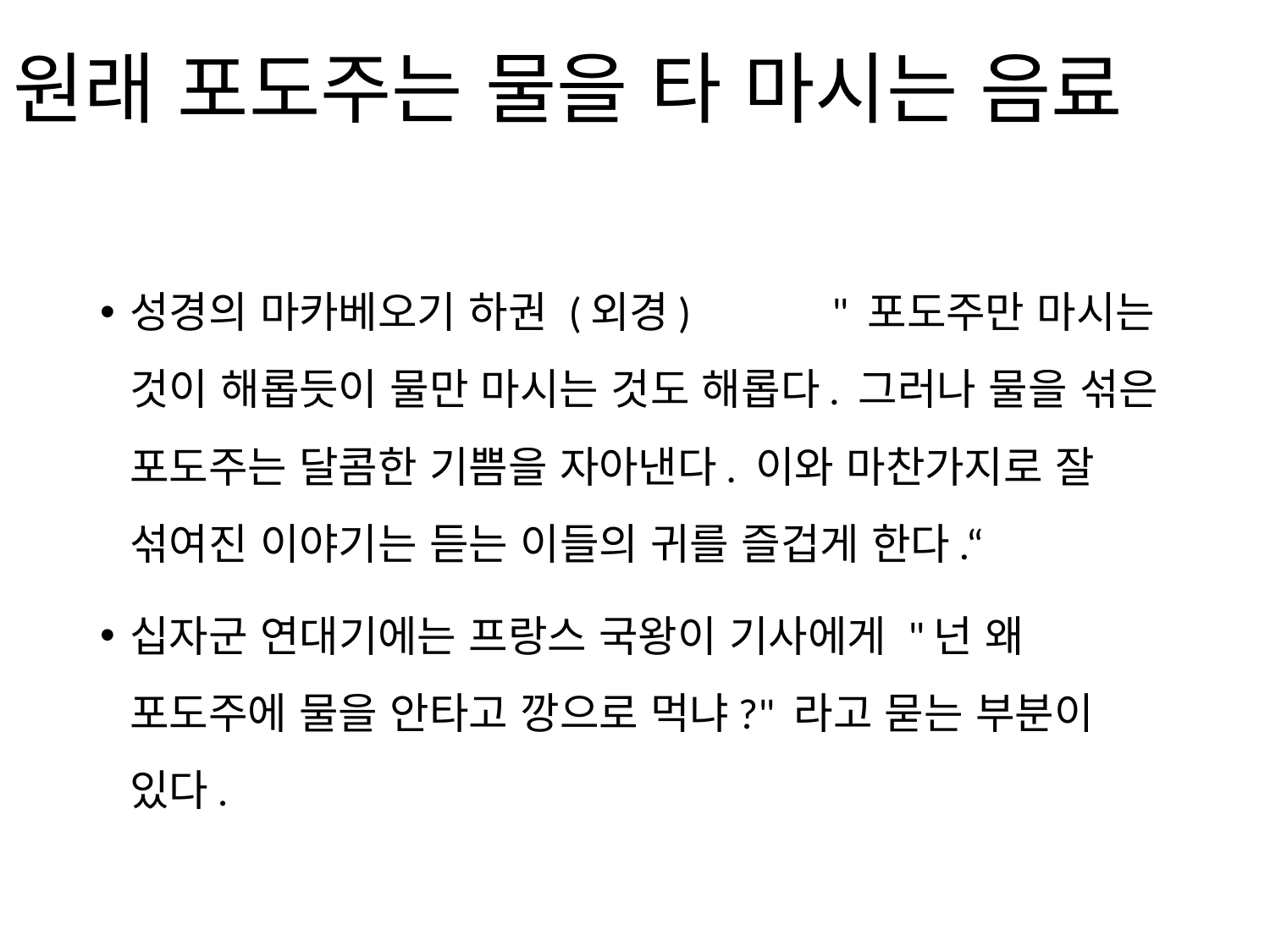

# 원래 포도주는 물을 타 마시는 음료
성경의 마카베오기 하권 (외경) 			    " 포도주만 마시는 것이 해롭듯이 물만 마시는 것도 해롭다. 그러나 물을 섞은 포도주는 달콤한 기쁨을 자아낸다. 이와 마찬가지로 잘 섞여진 이야기는 듣는 이들의 귀를 즐겁게 한다.“
십자군 연대기에는 프랑스 국왕이 기사에게 "넌 왜 포도주에 물을 안타고 깡으로 먹냐?" 라고 묻는 부분이 있다.